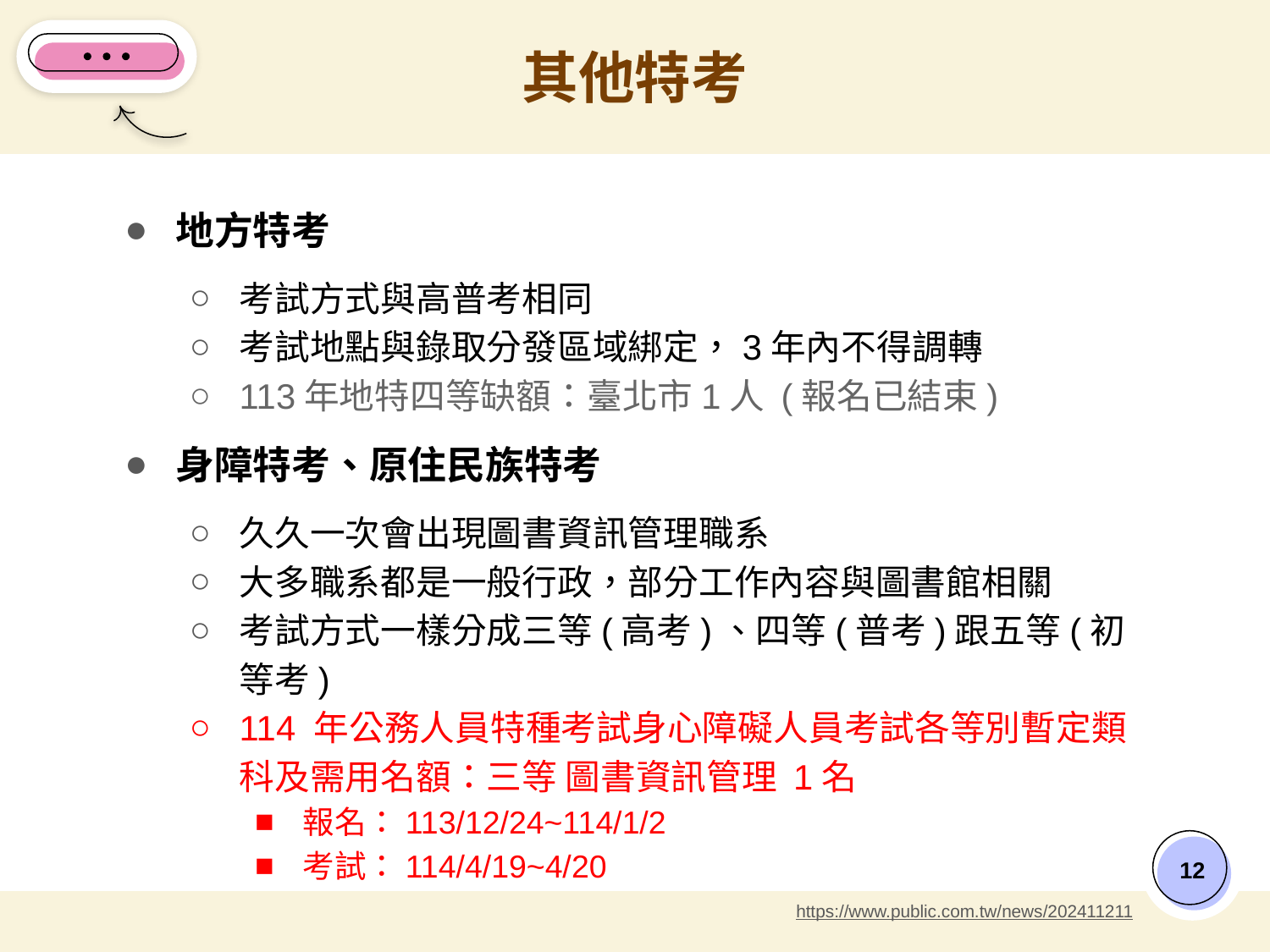

# 其他特考
地方特考
考試方式與高普考相同
考試地點與錄取分發區域綁定，3年內不得調轉
113年地特四等缺額：臺北市1人 (報名已結束)
身障特考、原住民族特考
久久一次會出現圖書資訊管理職系
大多職系都是一般行政，部分工作內容與圖書館相關
考試方式一樣分成三等(高考)、四等(普考)跟五等(初等考)
114 年公務人員特種考試身心障礙人員考試各等別暫定類科及需用名額：三等 圖書資訊管理 1名
報名：113/12/24~114/1/2
考試：114/4/19~4/20

12

https://www.public.com.tw/news/202411211